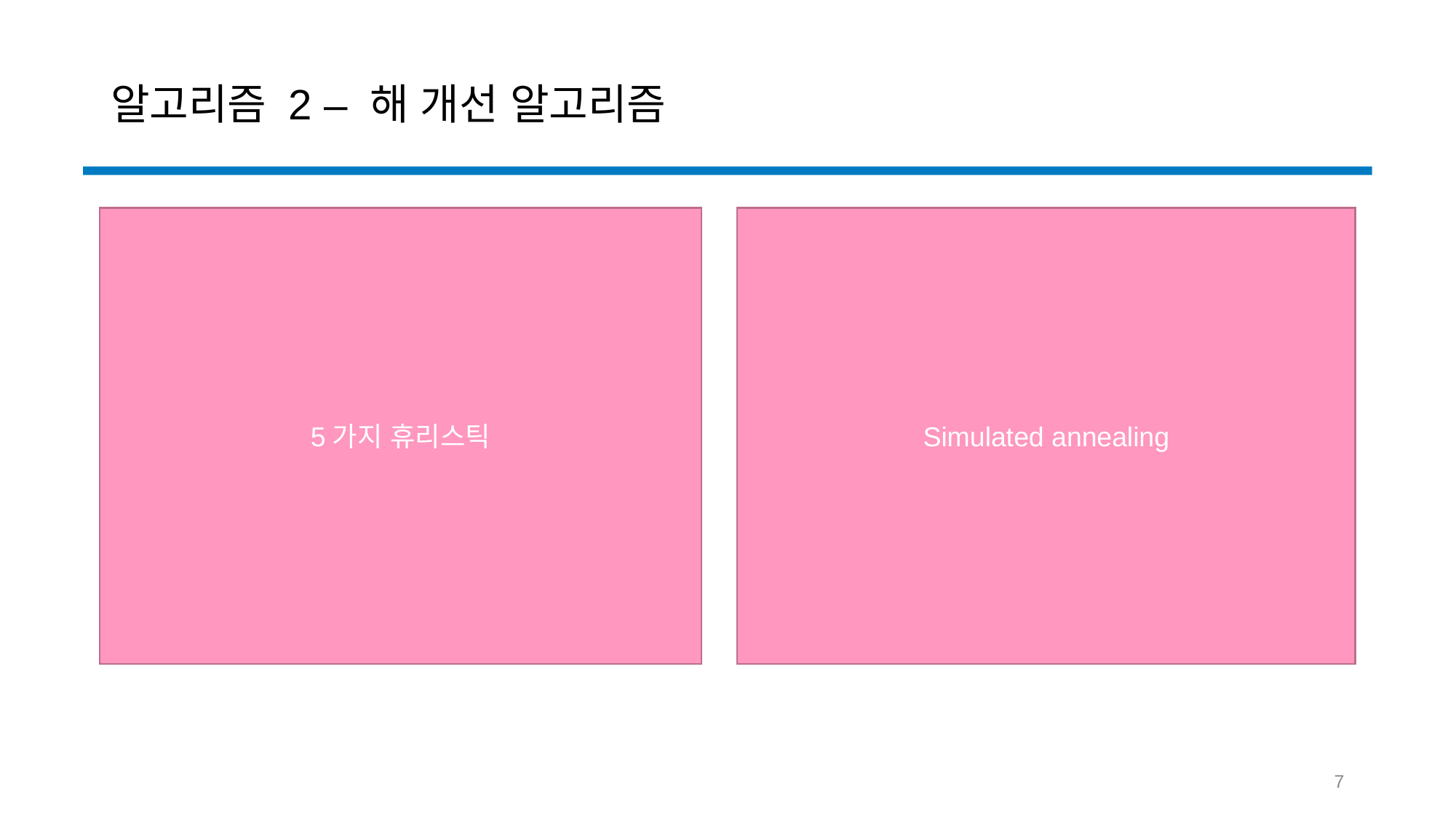

# 알고리즘 2 – 해 개선 알고리즘

5가지 휴리스틱
Simulated annealing
7